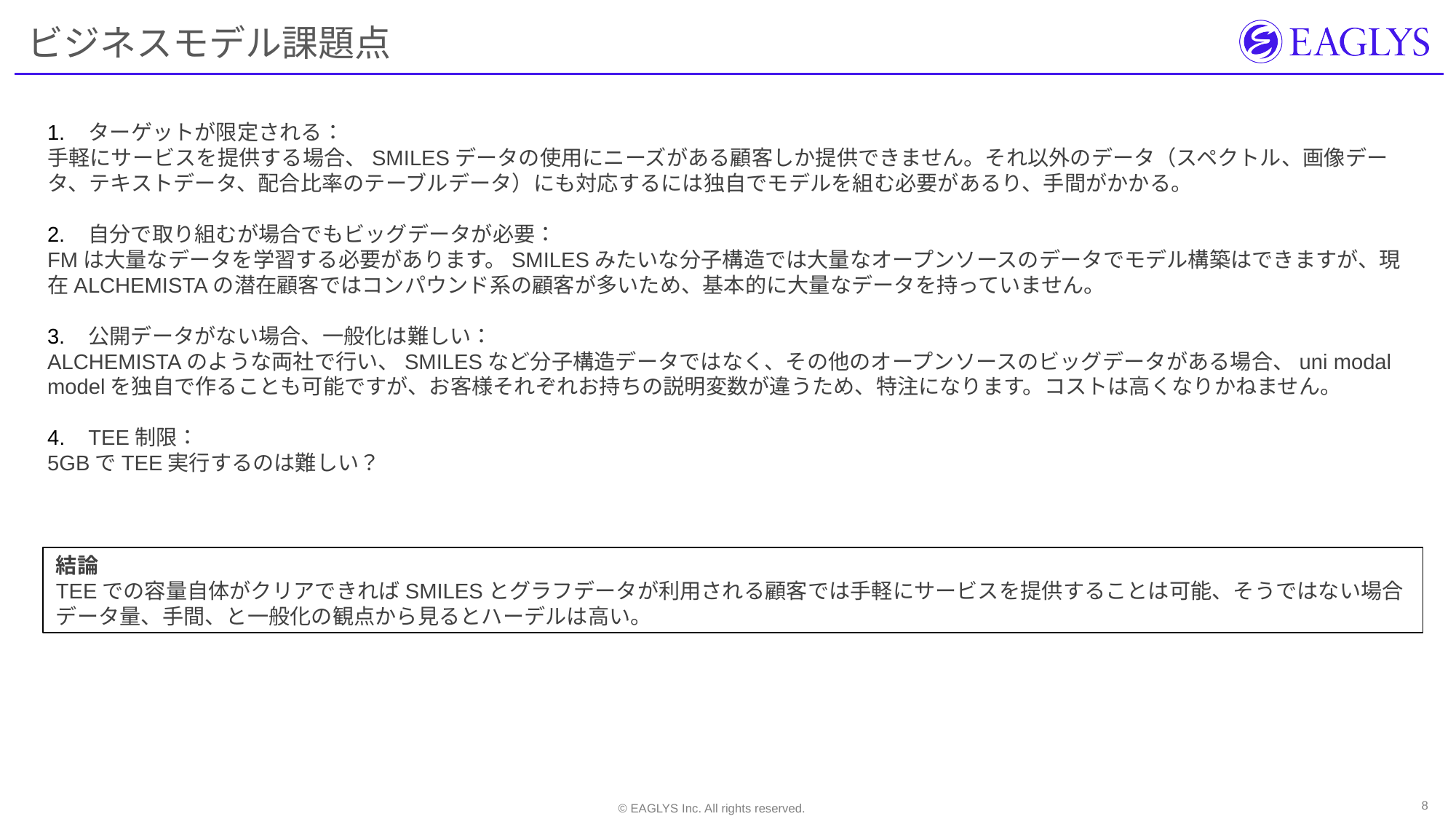

# ビジネスモデル課題点
ターゲットが限定される：
手軽にサービスを提供する場合、SMILESデータの使用にニーズがある顧客しか提供できません。それ以外のデータ（スペクトル、画像データ、テキストデータ、配合比率のテーブルデータ）にも対応するには独自でモデルを組む必要があるり、手間がかかる。

自分で取り組むが場合でもビッグデータが必要：
FMは大量なデータを学習する必要があります。SMILESみたいな分子構造では大量なオープンソースのデータでモデル構築はできますが、現在ALCHEMISTAの潜在顧客ではコンパウンド系の顧客が多いため、基本的に大量なデータを持っていません。

公開データがない場合、一般化は難しい：
ALCHEMISTAのような両社で行い、SMILESなど分子構造データではなく、その他のオープンソースのビッグデータがある場合、uni modal modelを独自で作ることも可能ですが、お客様それぞれお持ちの説明変数が違うため、特注になります。コストは高くなりかねません。

TEE制限：
5GBでTEE実行するのは難しい？

結論
TEEでの容量自体がクリアできればSMILESとグラフデータが利用される顧客では手軽にサービスを提供することは可能、そうではない場合データ量、手間、と一般化の観点から見るとハーデルは高い。
8